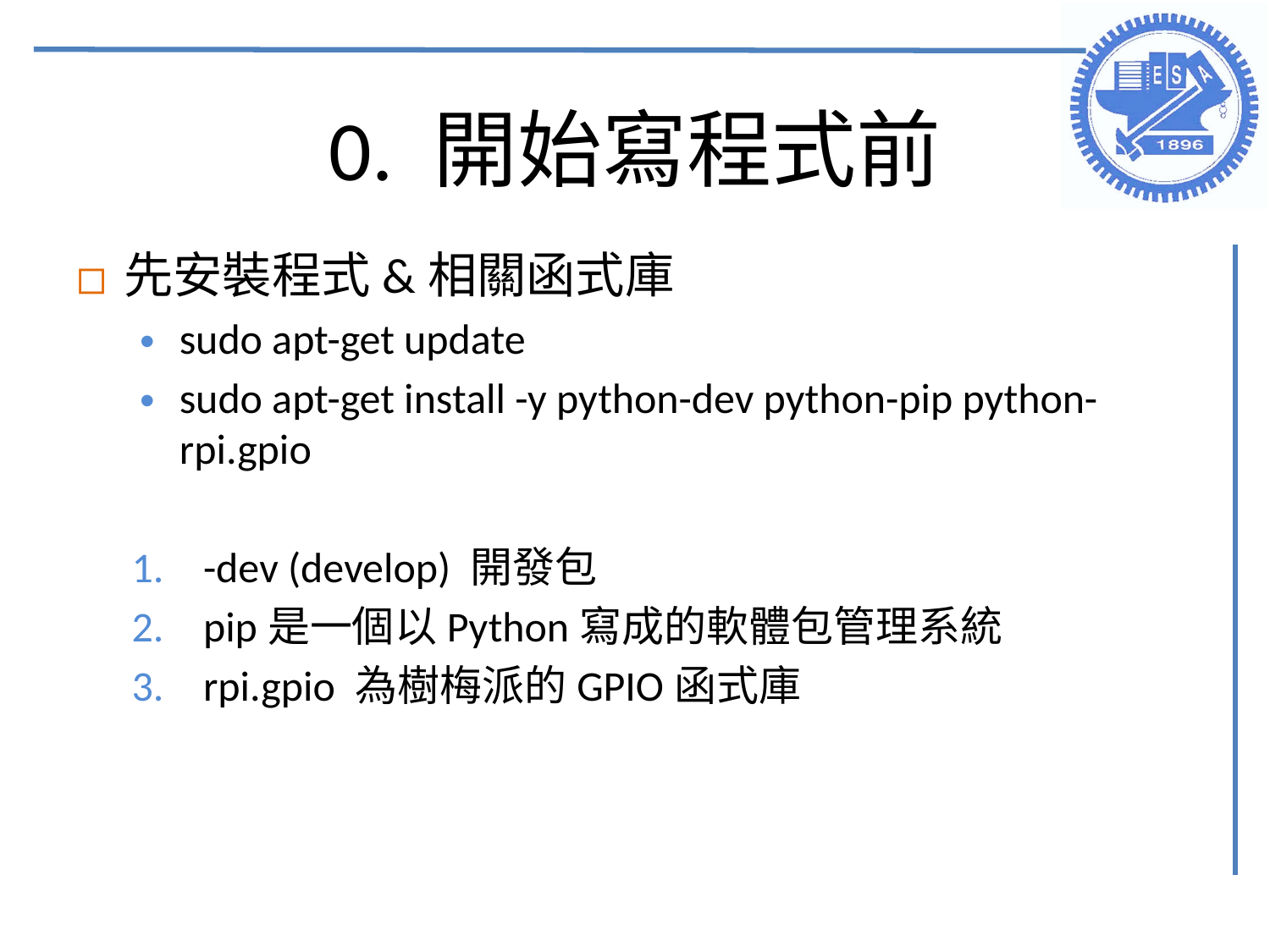

# 0. 開始寫程式前
先安裝程式&相關函式庫
sudo apt-get update
sudo apt-get install -y python-dev python-pip python-rpi.gpio

-dev (develop) 開發包
pip是一個以Python寫成的軟體包管理系統
rpi.gpio 為樹梅派的GPIO函式庫